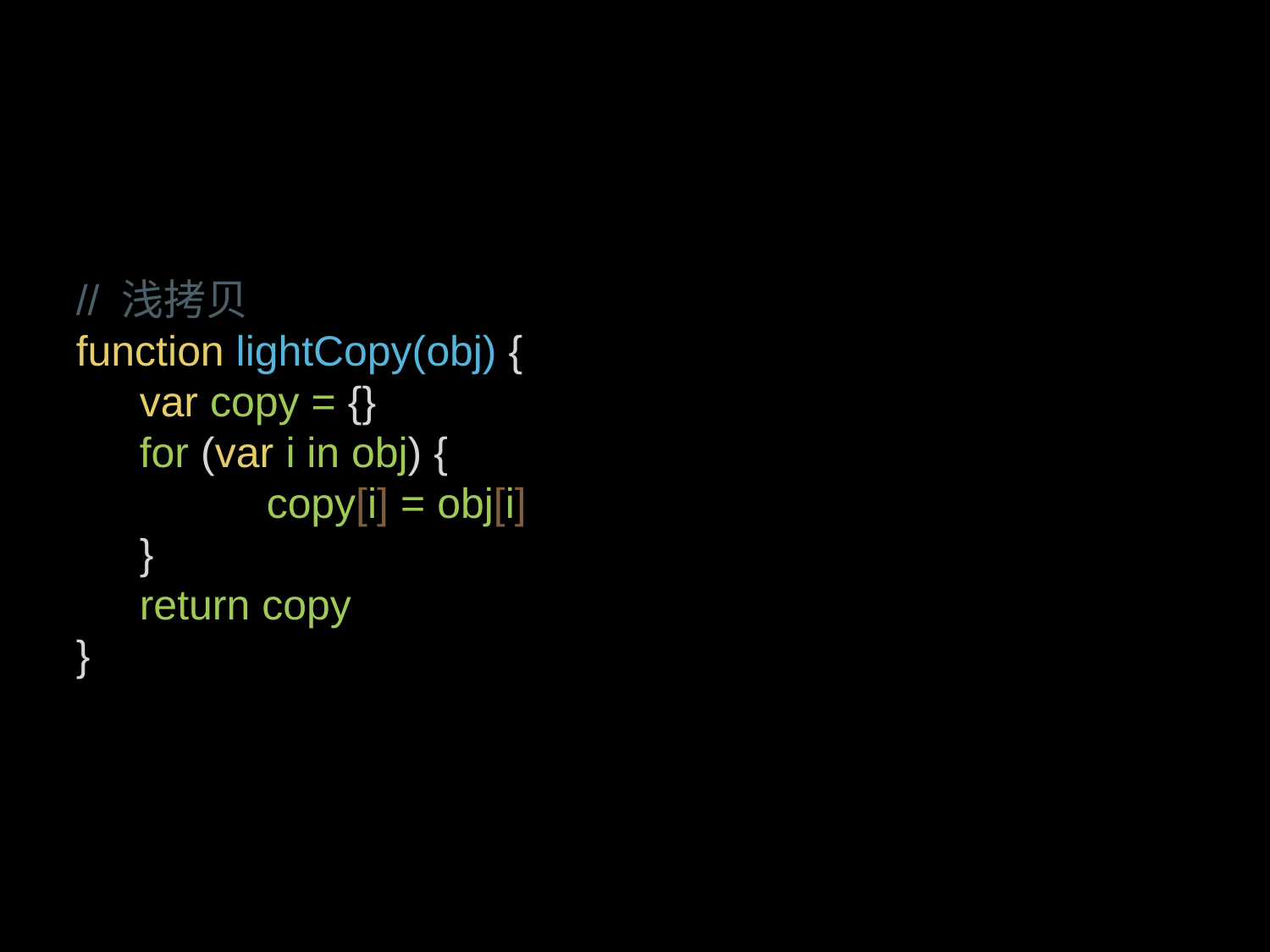

// 浅拷贝
function lightCopy(obj) {
var copy = {}
for (var i in obj) {
	copy[i] = obj[i]
}
return copy
}
# 如何复制一个 JS 对象？